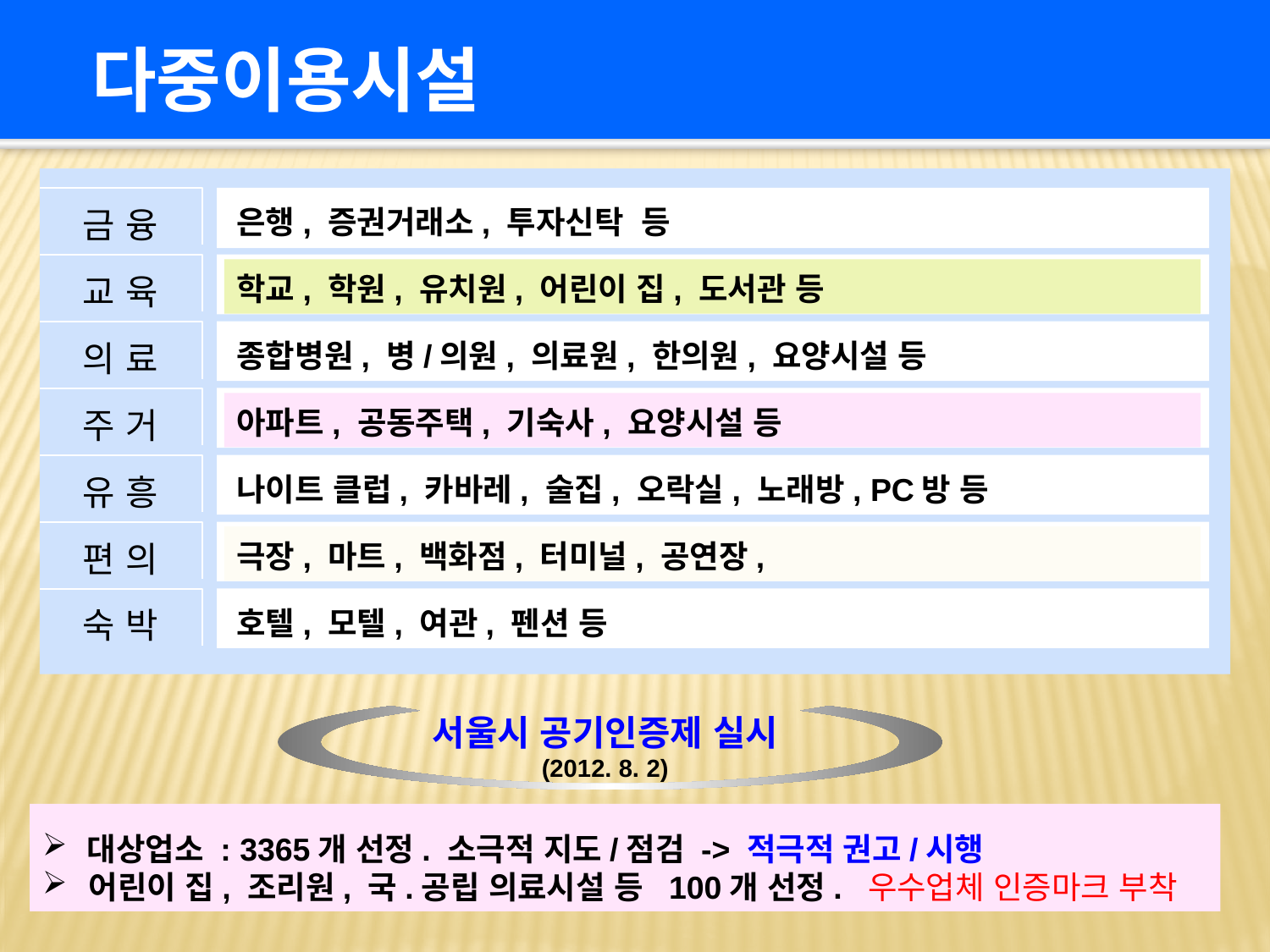

다중이용시설

은행, 증권거래소, 투자신탁  등

금 융

학교, 학원, 유치원, 어린이 집, 도서관 등
교 육

종합병원, 병/의원, 의료원, 한의원, 요양시설 등

의 료

아파트, 공동주택, 기숙사, 요양시설 등
주 거

나이트 클럽, 카바레, 술집, 오락실, 노래방, PC방 등

유 흥

극장, 마트, 백화점, 터미널, 공연장,
편 의

호텔, 모텔, 여관, 펜션 등

숙 박

서울시 공기인증제 실시
(2012. 8. 2)
 대상업소 : 3365개 선정. 소극적 지도/점검 -> 적극적 권고/시행
 어린이 집, 조리원, 국.공립 의료시설 등  100개 선정.  우수업체 인증마크 부착